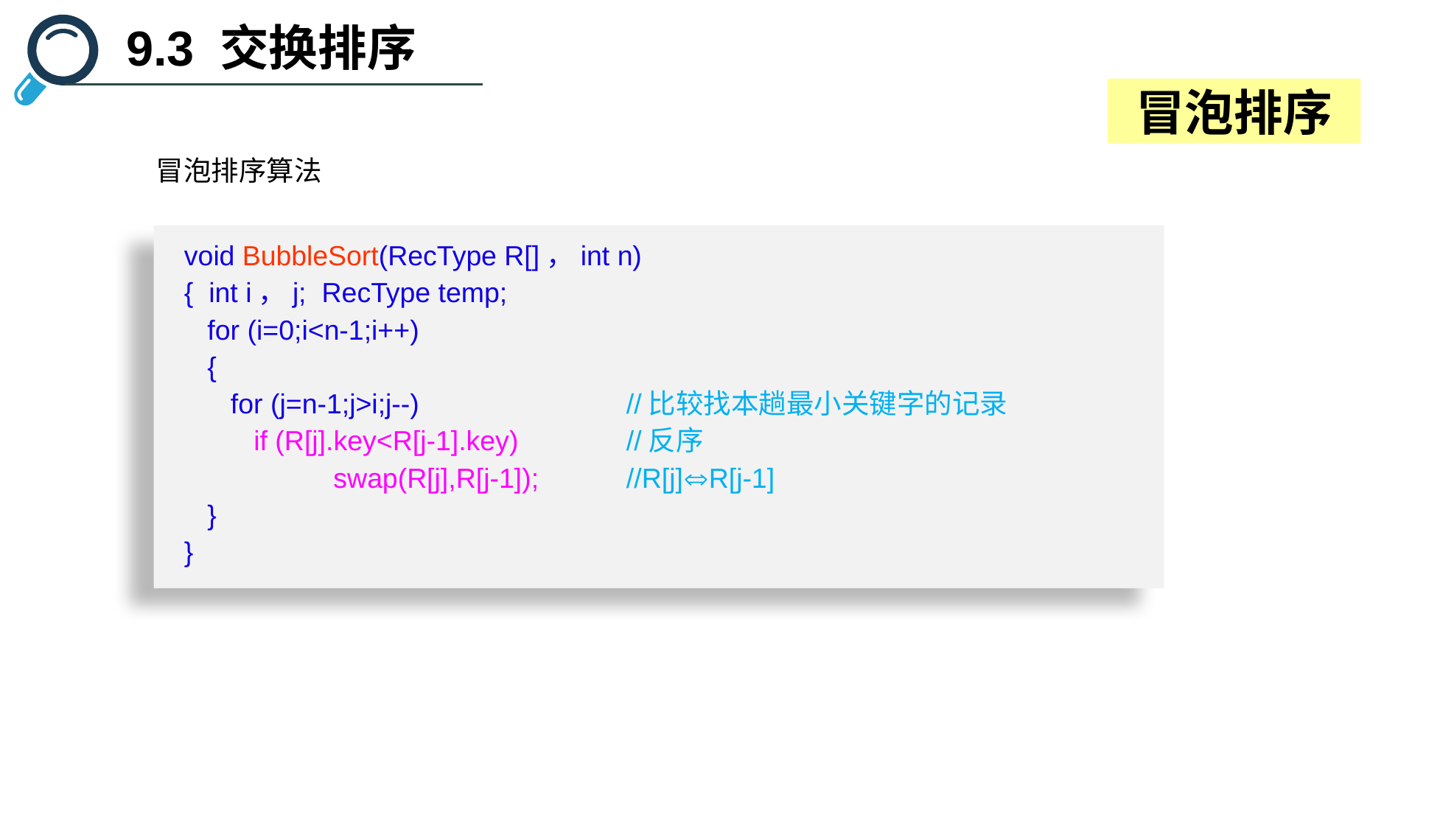

9.3 交换排序
冒泡排序
冒泡排序算法
void BubbleSort(RecType R[]，int n)
{  int i，j;  RecType temp;
   for (i=0;i<n-1;i++)
   {
      for (j=n-1;j>i;j--)  		//比较找本趟最小关键字的记录
         if (R[j].key<R[j-1].key)	//反序
	     swap(R[j],R[j-1]);    	//R[j]⇔R[j-1]
   }
}